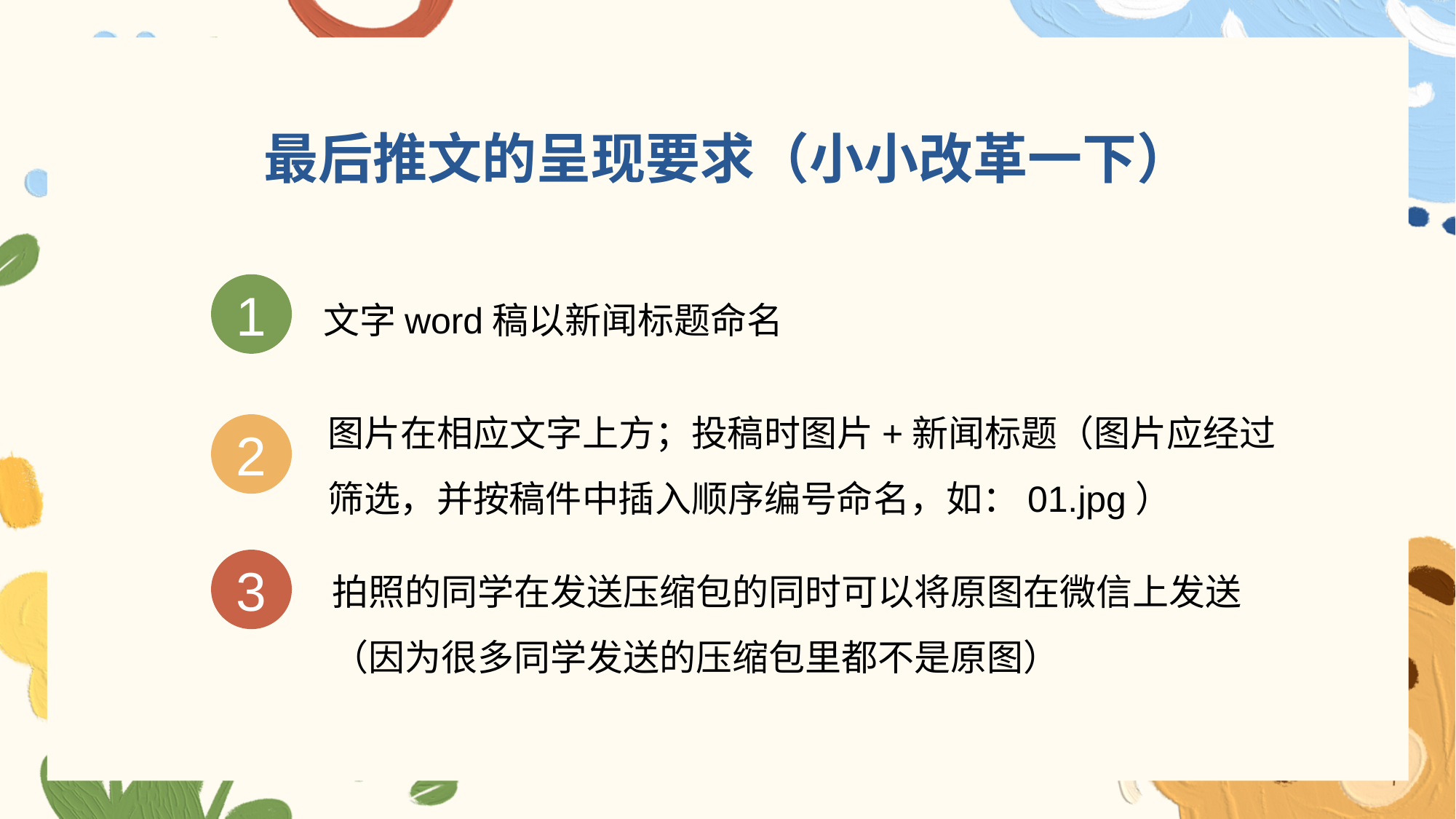

最后推文的呈现要求（小小改革一下）
文字word稿以新闻标题命名
1
图片在相应文字上方；投稿时图片+新闻标题（图片应经过筛选，并按稿件中插入顺序编号命名，如：01.jpg）
2
拍照的同学在发送压缩包的同时可以将原图在微信上发送（因为很多同学发送的压缩包里都不是原图）
3